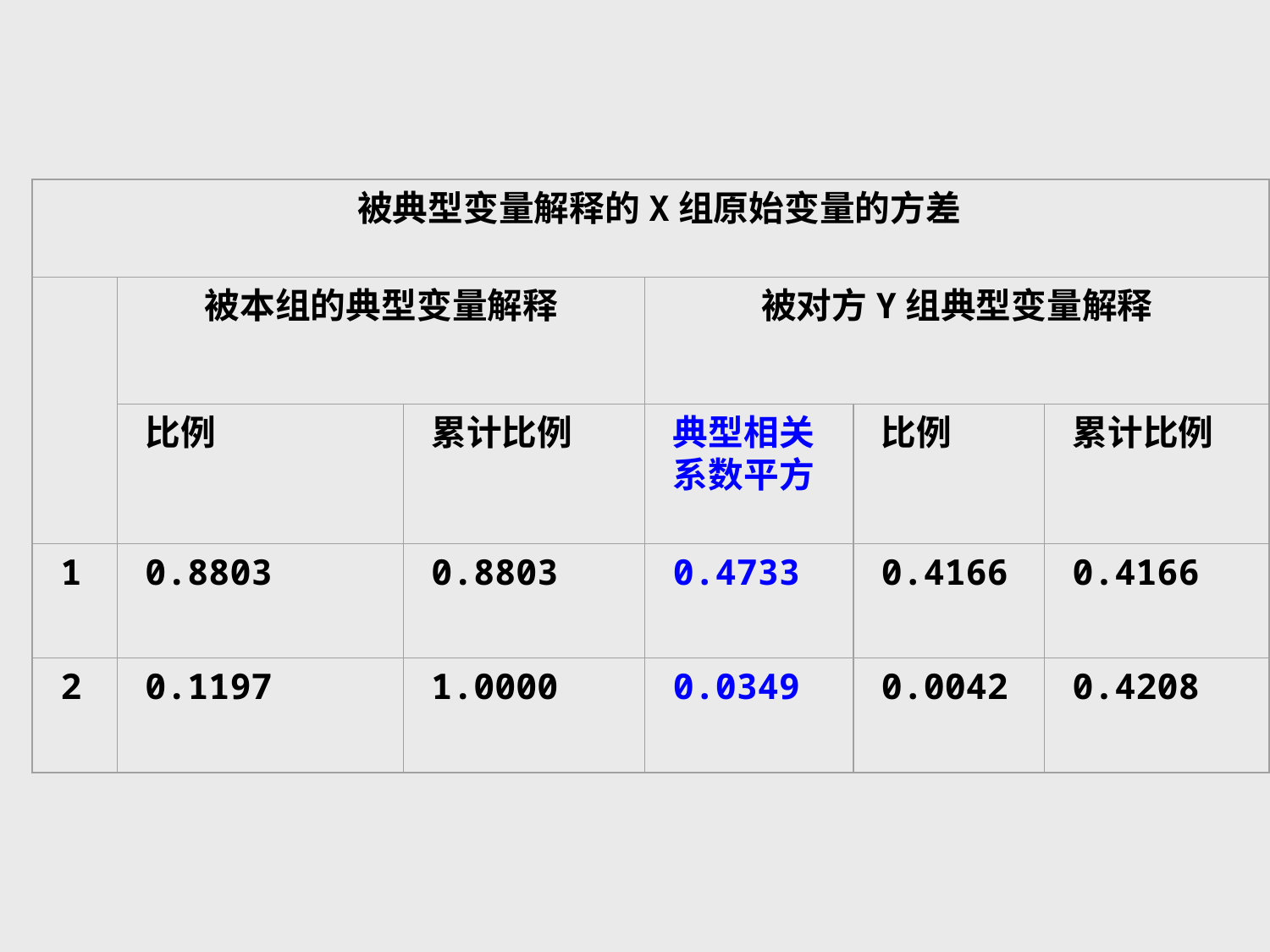

被典型变量解释的X组原始变量的方差

被本组的典型变量解释

被对方Y组典型变量解释

比例

累计比例

典型相关系数平方

比例

累计比例

1

0.8803

0.8803

0.4733

0.4166

0.4166

2

0.1197

1.0000

0.0349

0.0042

0.4208